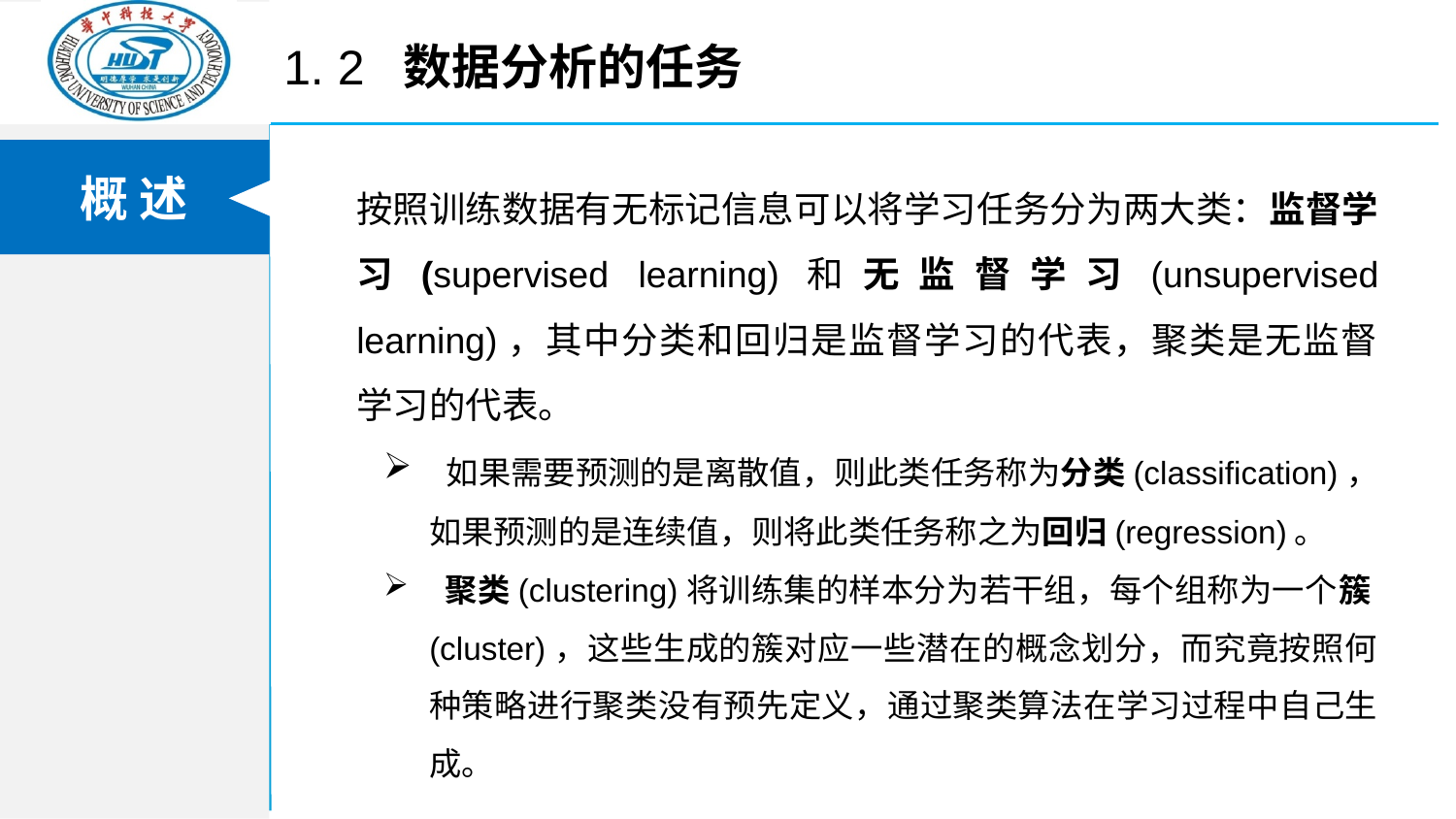

1. 2  数据分析的任务
按照训练数据有无标记信息可以将学习任务分为两大类：监督学习(supervised learning)和无监督学习(unsupervised learning)，其中分类和回归是监督学习的代表，聚类是无监督学习的代表。
 如果需要预测的是离散值，则此类任务称为分类(classification)，如果预测的是连续值，则将此类任务称之为回归(regression)。
 聚类(clustering)将训练集的样本分为若干组，每个组称为一个簇(cluster)，这些生成的簇对应一些潜在的概念划分，而究竟按照何种策略进行聚类没有预先定义，通过聚类算法在学习过程中自己生成。